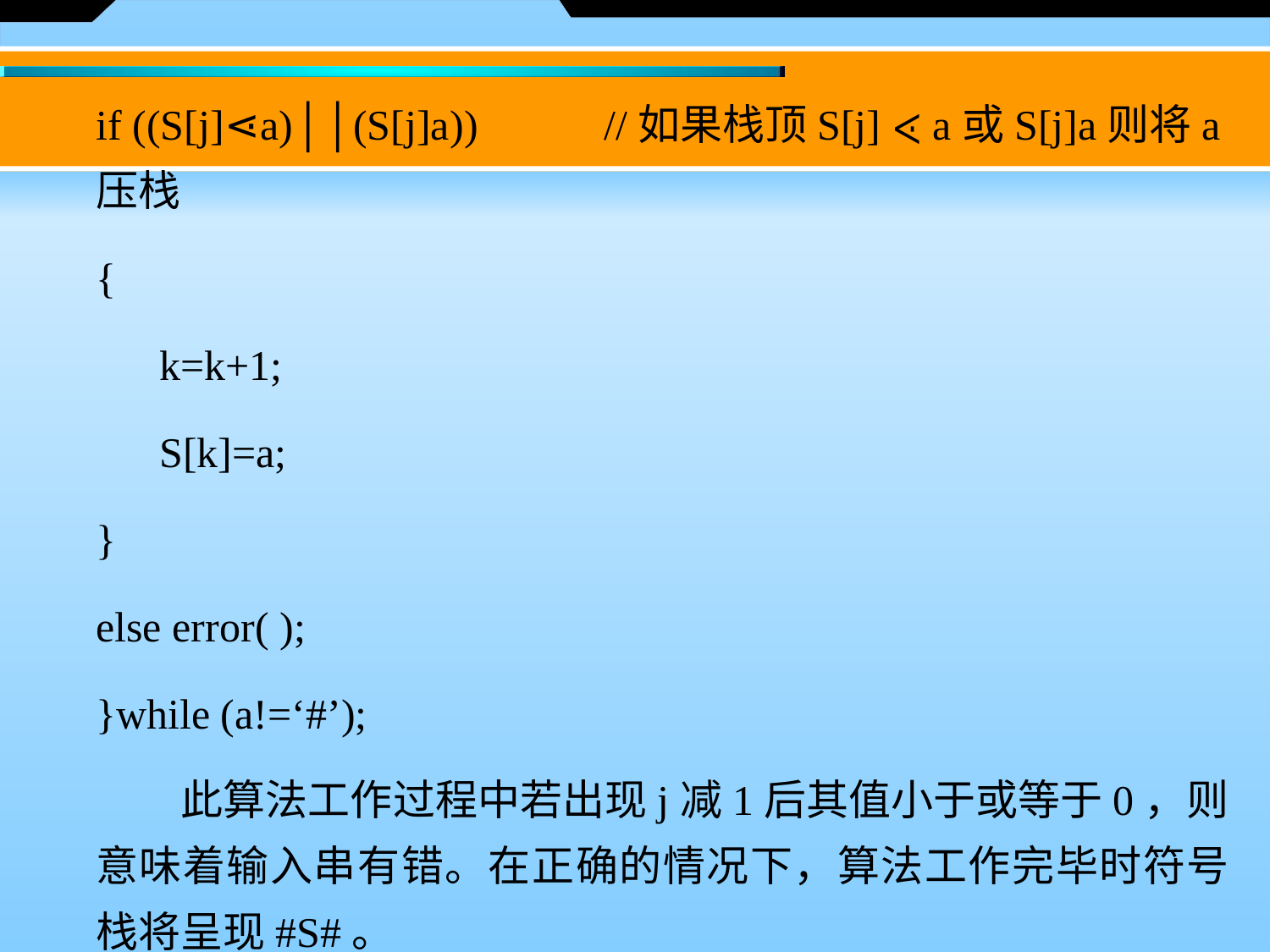

if ((S[j]⋖a)││(S[j]a)) 	//如果栈顶S[j] ⋖ a或S[j]a则将a压栈
{
k=k+1;
S[k]=a;
}
else error( );
}while (a!=‘#’);
　　此算法工作过程中若出现j减1后其值小于或等于0，则意味着输入串有错。在正确的情况下，算法工作完毕时符号栈将呈现#S#。